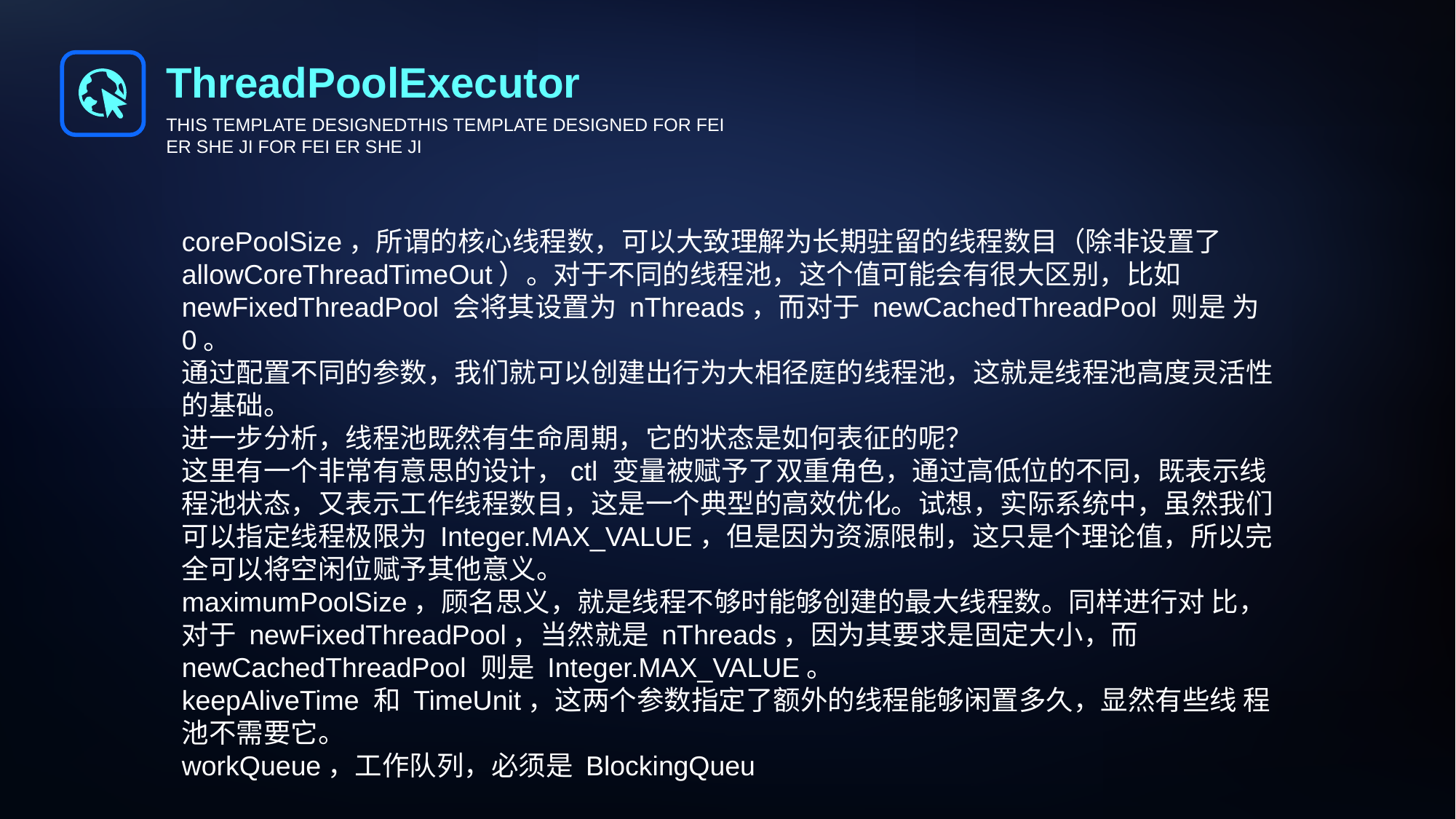

ThreadPoolExecutor
THIS TEMPLATE DESIGNEDTHIS TEMPLATE DESIGNED FOR FEI ER SHE JI FOR FEI ER SHE JI

corePoolSize，所谓的核心线程数，可以大致理解为长期驻留的线程数目（除非设置了 allowCoreThreadTimeOut）。对于不同的线程池，这个值可能会有很大区别，比如 newFixedThreadPool 会将其设置为 nThreads，而对于 newCachedThreadPool 则是 为 0。
通过配置不同的参数，我们就可以创建出行为大相径庭的线程池，这就是线程池高度灵活性 的基础。
进一步分析，线程池既然有生命周期，它的状态是如何表征的呢？
这里有一个非常有意思的设计，ctl 变量被赋予了双重角色，通过高低位的不同，既表示线 程池状态，又表示工作线程数目，这是一个典型的高效优化。试想，实际系统中，虽然我们 可以指定线程极限为 Integer.MAX_VALUE，但是因为资源限制，这只是个理论值，所以完 全可以将空闲位赋予其他意义。
maximumPoolSize，顾名思义，就是线程不够时能够创建的最大线程数。同样进行对 比，对于 newFixedThreadPool，当然就是 nThreads，因为其要求是固定大小，而 newCachedThreadPool 则是 Integer.MAX_VALUE。
keepAliveTime 和 TimeUnit，这两个参数指定了额外的线程能够闲置多久，显然有些线 程池不需要它。
workQueue，工作队列，必须是 BlockingQueu